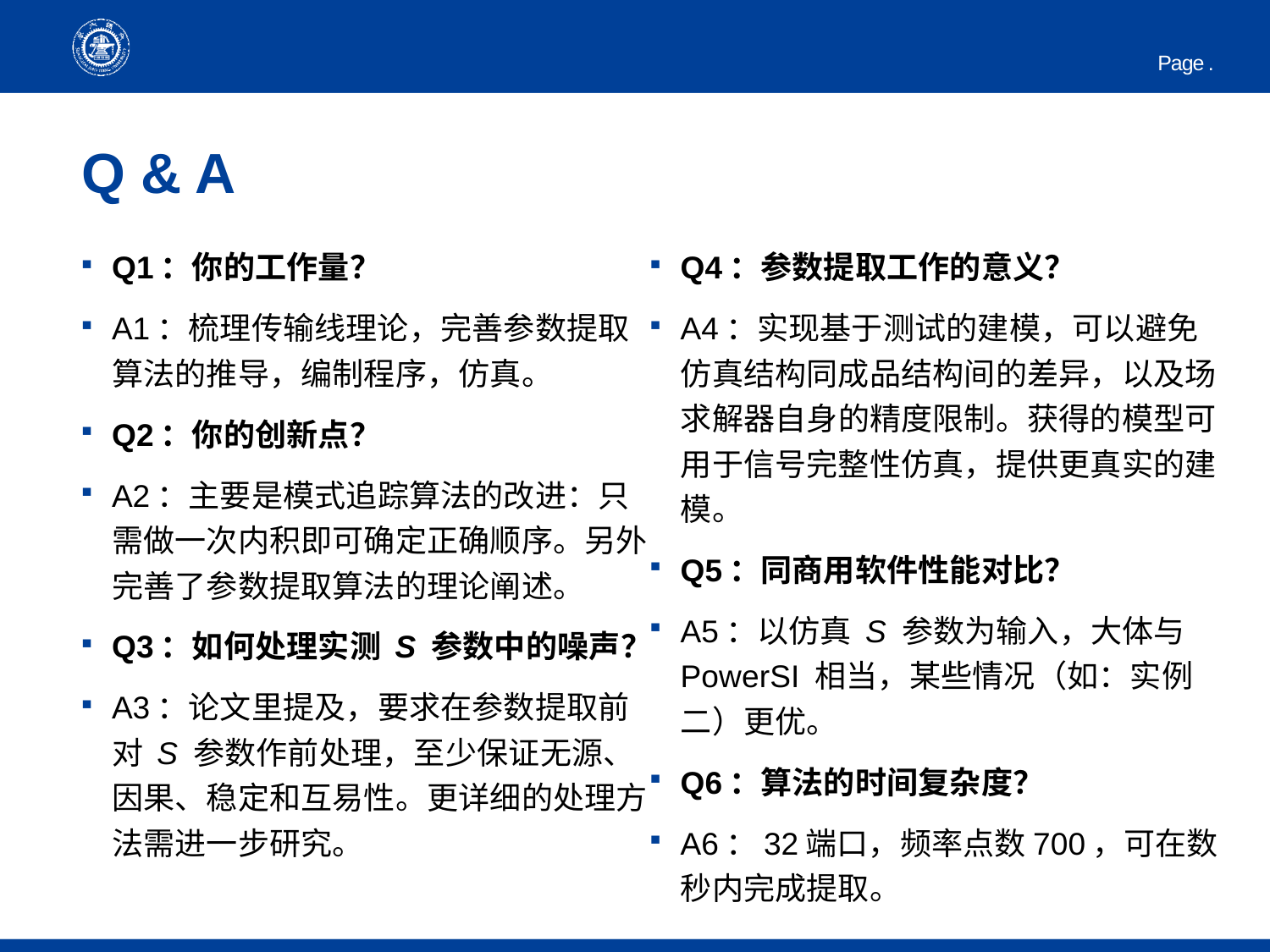

43
# Q & A
Q1：你的工作量？
A1：梳理传输线理论，完善参数提取算法的推导，编制程序，仿真。
Q2：你的创新点？
A2：主要是模式追踪算法的改进：只需做一次内积即可确定正确顺序。另外完善了参数提取算法的理论阐述。
Q3：如何处理实测 S 参数中的噪声？
A3：论文里提及，要求在参数提取前对 S 参数作前处理，至少保证无源、因果、稳定和互易性。更详细的处理方法需进一步研究。
Q4：参数提取工作的意义？
A4：实现基于测试的建模，可以避免仿真结构同成品结构间的差异，以及场求解器自身的精度限制。获得的模型可用于信号完整性仿真，提供更真实的建模。
Q5：同商用软件性能对比？
A5：以仿真 S 参数为输入，大体与PowerSI 相当，某些情况（如：实例二）更优。
Q6：算法的时间复杂度？
A6：32端口，频率点数700，可在数秒内完成提取。